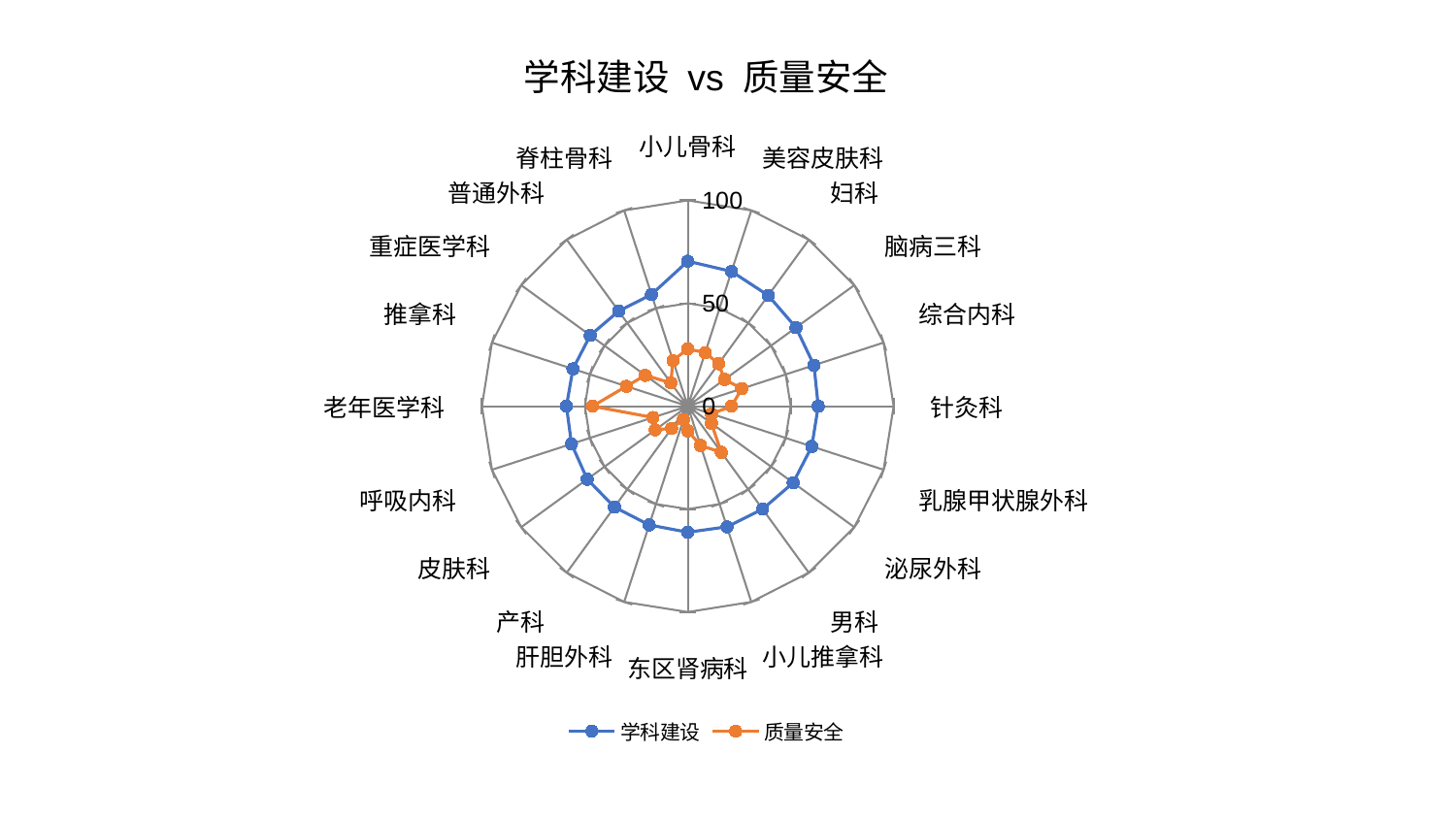

### Chart: 学科建设 vs 质量安全

| Category | 学科建设 | 质量安全 |
|---|---|---|
| 小儿骨科 | 70.44694687556813 | 27.882708806858897 |
| 美容皮肤科 | 68.84705768145612 | 27.29776907779812 |
| 妇科 | 66.53789616386088 | 25.538436327672763 |
| 脑病三科 | 64.98582196038161 | 22.113240625579607 |
| 综合内科 | 64.46121021372925 | 27.607800597418343 |
| 针灸科 | 63.36538302810313 | 21.263525689955582 |
| 乳腺甲状腺外科 | 63.35893416570693 | 12.138297941208368 |
| 泌尿外科 | 63.29581693780488 | 14.22553745946152 |
| 男科 | 61.8564746708856 | 27.728872812981507 |
| 小儿推拿科 | 61.64246507442817 | 20.056120703049825 |
| 东区肾病科 | 61.24933473461942 | 12.005997164563343 |
| 肝胆外科 | 60.667131887189974 | 6.807634741451118 |
| 产科 | 60.619524632074835 | 13.332401499780763 |
| 皮肤科 | 60.384690584893086 | 19.54764597457452 |
| 呼吸内科 | 59.39020480562261 | 17.8083582374659 |
| 老年医学科 | 58.920851701808154 | 46.25811438047194 |
| 推拿科 | 58.64437485886503 | 31.318031828364877 |
| 重症医学科 | 58.55367707413468 | 25.531150349083497 |
| 普通外科 | 57.10736597084745 | 13.984894703686155 |
| 脊柱骨科 | 57.07399970933522 | 23.303690541830363 |
13